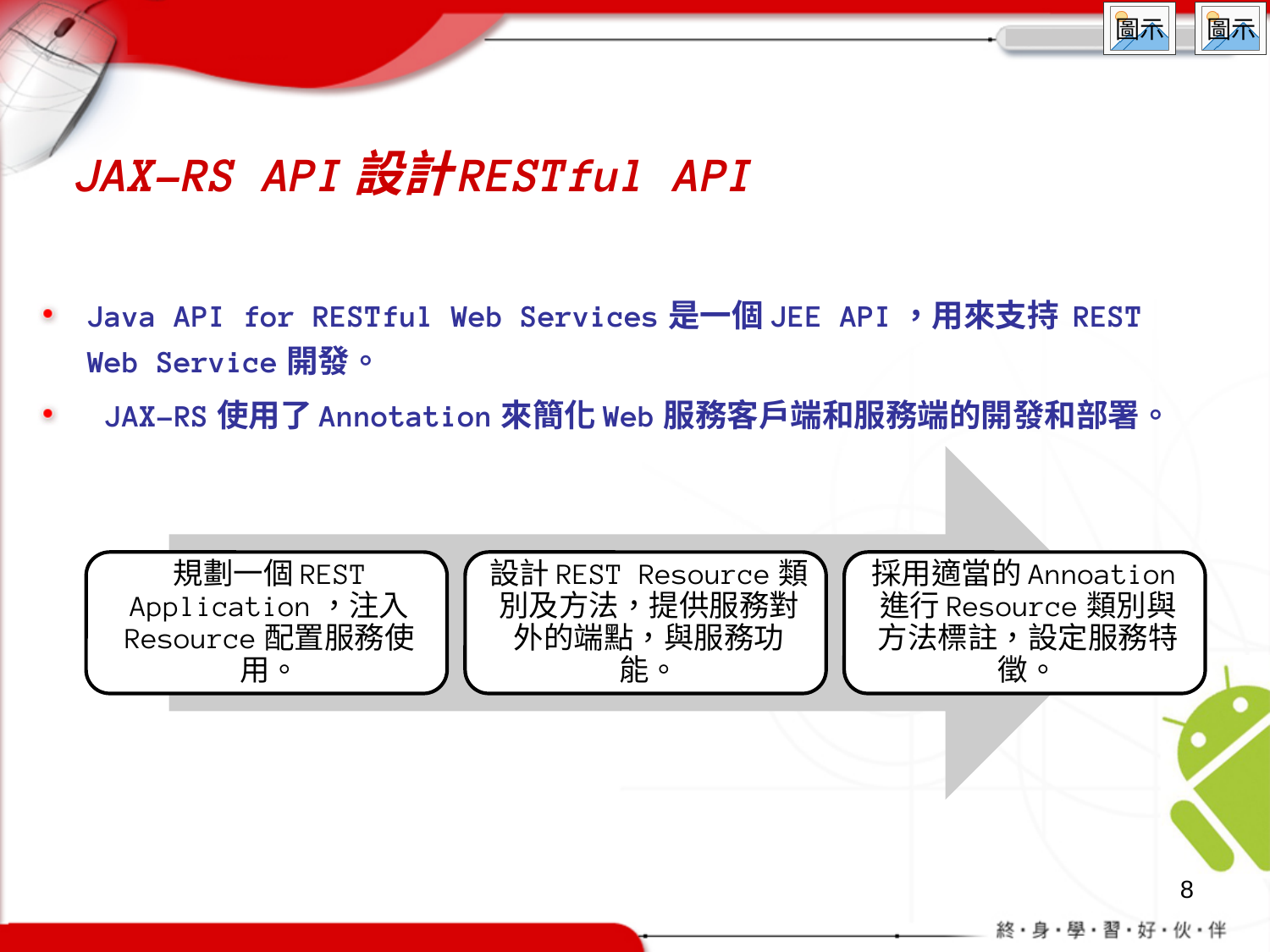

# JAX-RS API設計RESTful API
Java API for RESTful Web Services是一個JEE API，用來支持 REST Web Service開發。
 JAX-RS使用了Annotation來簡化Web服務客戶端和服務端的開發和部署。

規劃一個REST Application，注入 Resource配置服務使用。
設計REST Resource類別及方法，提供服務對外的端點，與服務功能。
採用適當的Annoation進行Resource類別與方法標註，設定服務特徵。
8